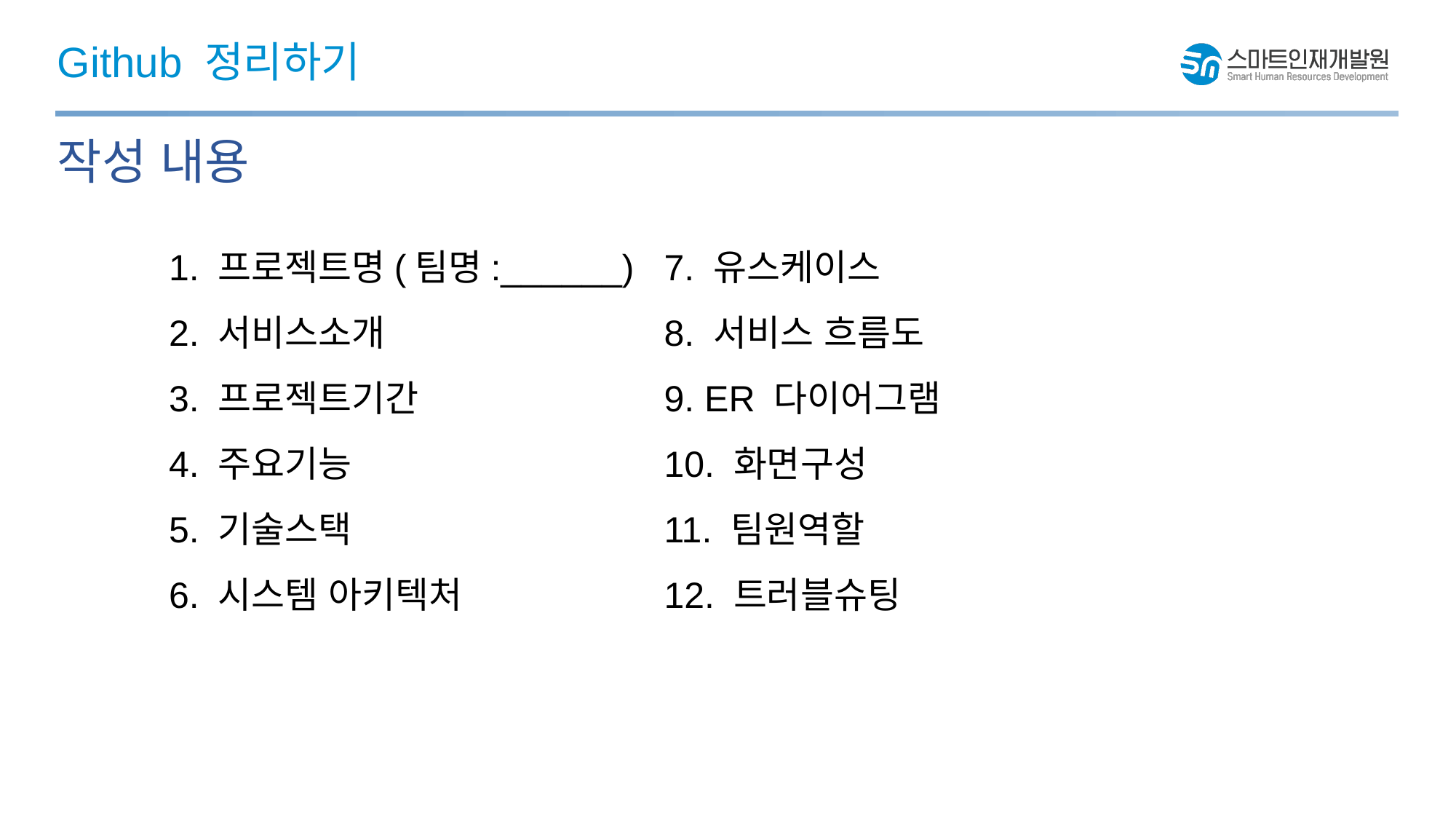

# Github 정리하기
작성 내용
1. 프로젝트명(팀명:______)
2. 서비스소개
3. 프로젝트기간
4. 주요기능
5. 기술스택
6. 시스템 아키텍처
7. 유스케이스
8. 서비스 흐름도
9. ER 다이어그램
10. 화면구성
11. 팀원역할
12. 트러블슈팅